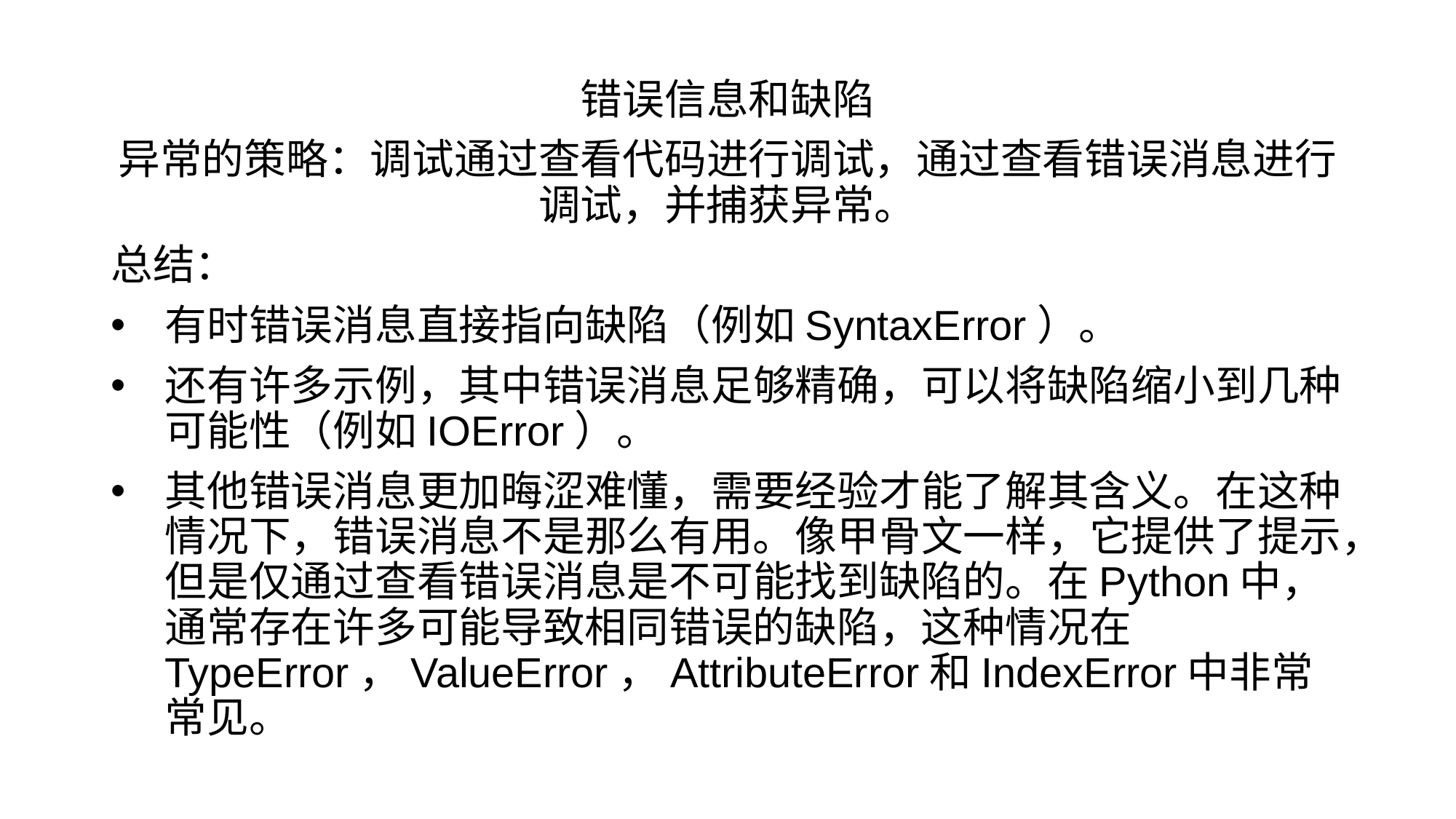

错误信息和缺陷
异常的策略：调试通过查看代码进行调试，通过查看错误消息进行调试，并捕获异常。
总结：
有时错误消息直接指向缺陷（例如SyntaxError）。
还有许多示例，其中错误消息足够精确，可以将缺陷缩小到几种可能性（例如IOError）。
其他错误消息更加晦涩难懂，需要经验才能了解其含义。在这种情况下，错误消息不是那么有用。像甲骨文一样，它提供了提示，但是仅通过查看错误消息是不可能找到缺陷的。在Python中，通常存在许多可能导致相同错误的缺陷，这种情况在TypeError，ValueError，AttributeError和IndexError中非常常见。